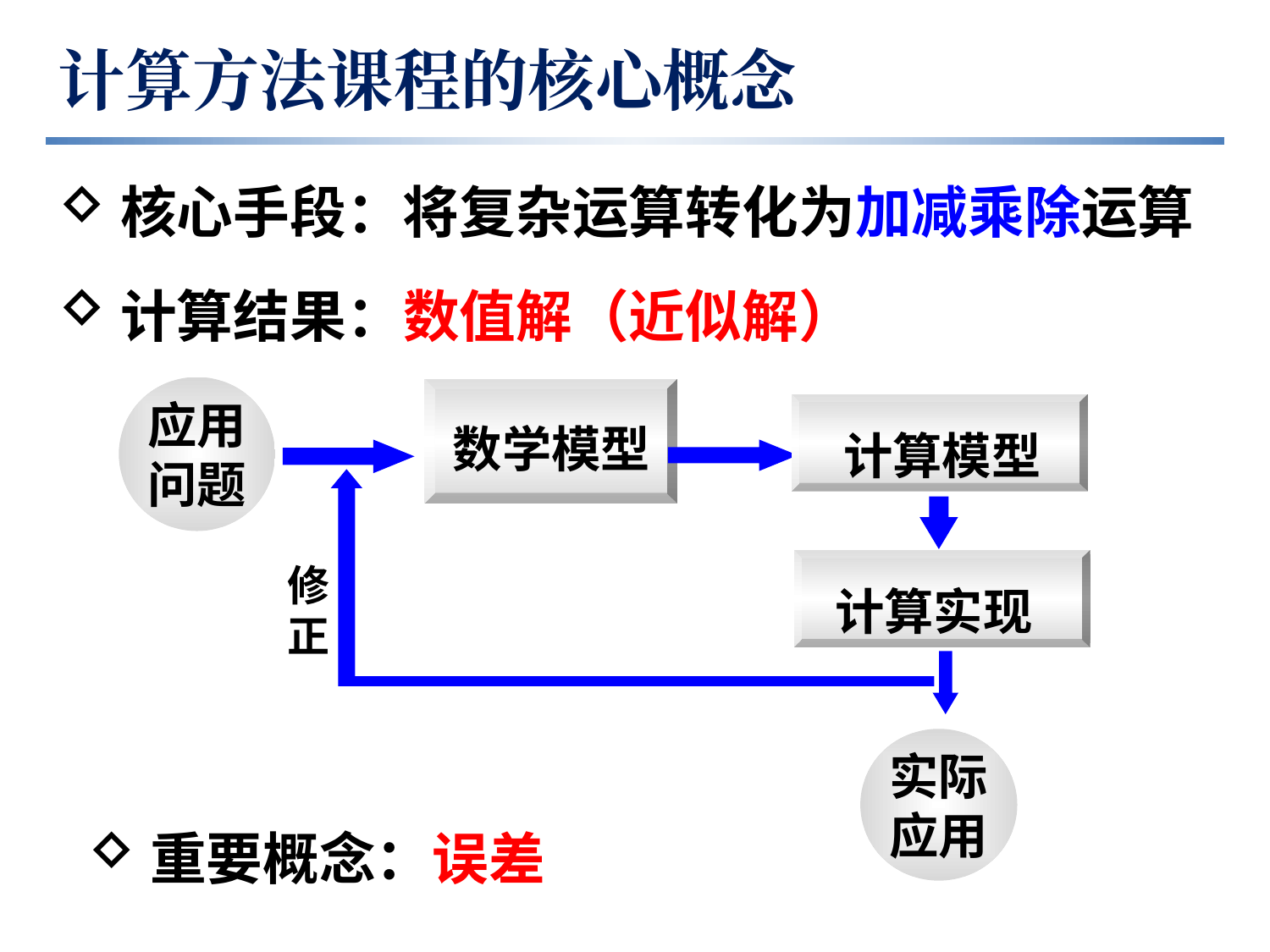

计算方法课程的核心概念

核心手段：将复杂运算转化为加减乘除运算
计算结果：数值解（近似解）
应用
问题

数学模型

计算模型

计算实现
修正

实际
应用
重要概念：误差